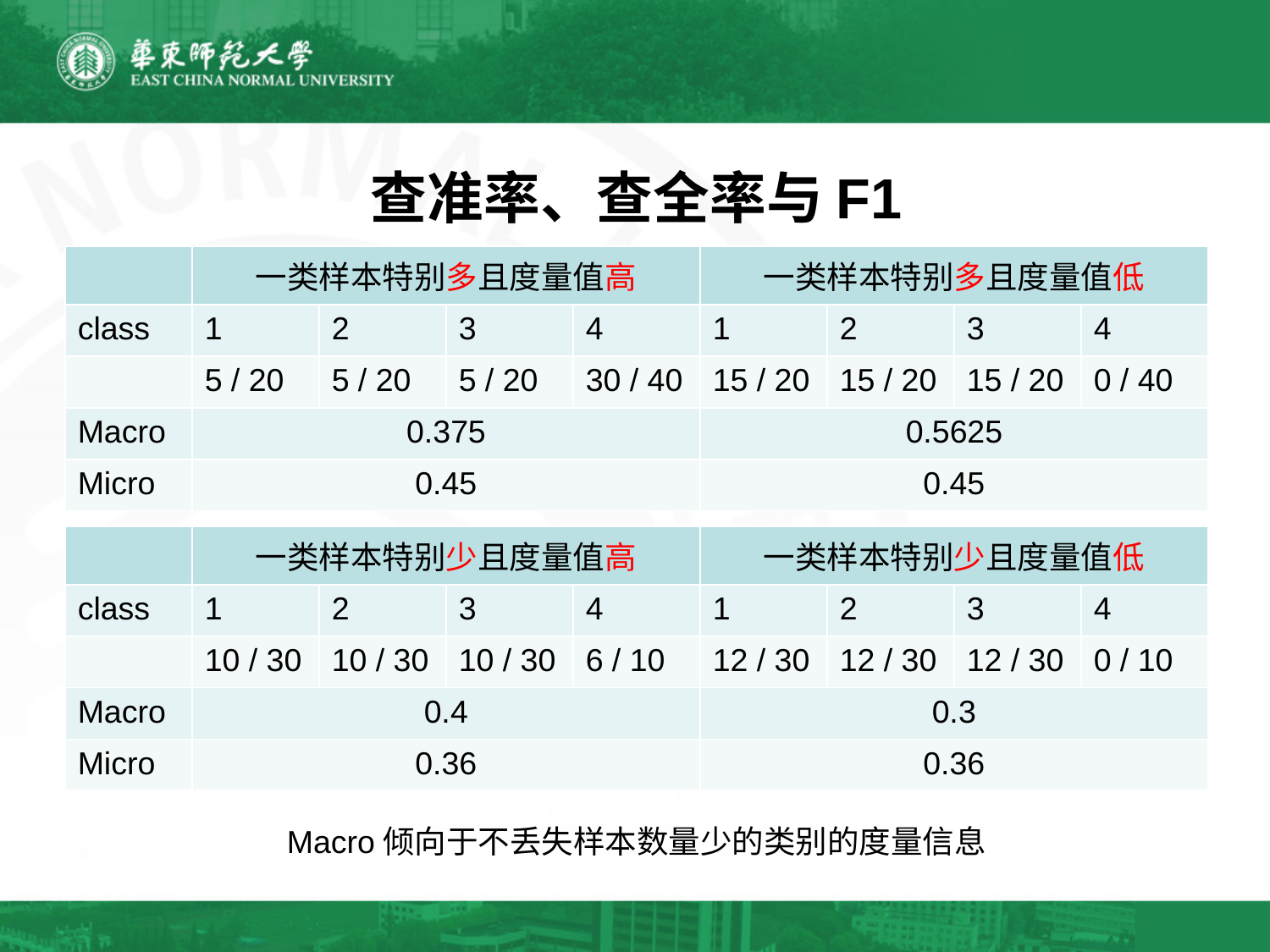

# 查准率、查全率与F1
|  | 一类样本特别多且度量值高 |  |  |  | 一类样本特别多且度量值低 |  |  |  |
| --- | --- | --- | --- | --- | --- | --- | --- | --- |
| class | 1 | 2 | 3 | 4 | 1 | 2 | 3 | 4 |
|  | 5 / 20 | 5 / 20 | 5 / 20 | 30 / 40 | 15 / 20 | 15 / 20 | 15 / 20 | 0 / 40 |
| Macro | 0.375 |  |  |  | 0.5625 |  |  |  |
| Micro | 0.45 |  |  |  | 0.45 |  |  |  |
|  | 一类样本特别少且度量值高 |  |  |  | 一类样本特别少且度量值低 |  |  |  |
| --- | --- | --- | --- | --- | --- | --- | --- | --- |
| class | 1 | 2 | 3 | 4 | 1 | 2 | 3 | 4 |
|  | 10 / 30 | 10 / 30 | 10 / 30 | 6 / 10 | 12 / 30 | 12 / 30 | 12 / 30 | 0 / 10 |
| Macro | 0.4 |  |  |  | 0.3 |  |  |  |
| Micro | 0.36 |  |  |  | 0.36 |  |  |  |
Macro倾向于不丢失样本数量少的类别的度量信息